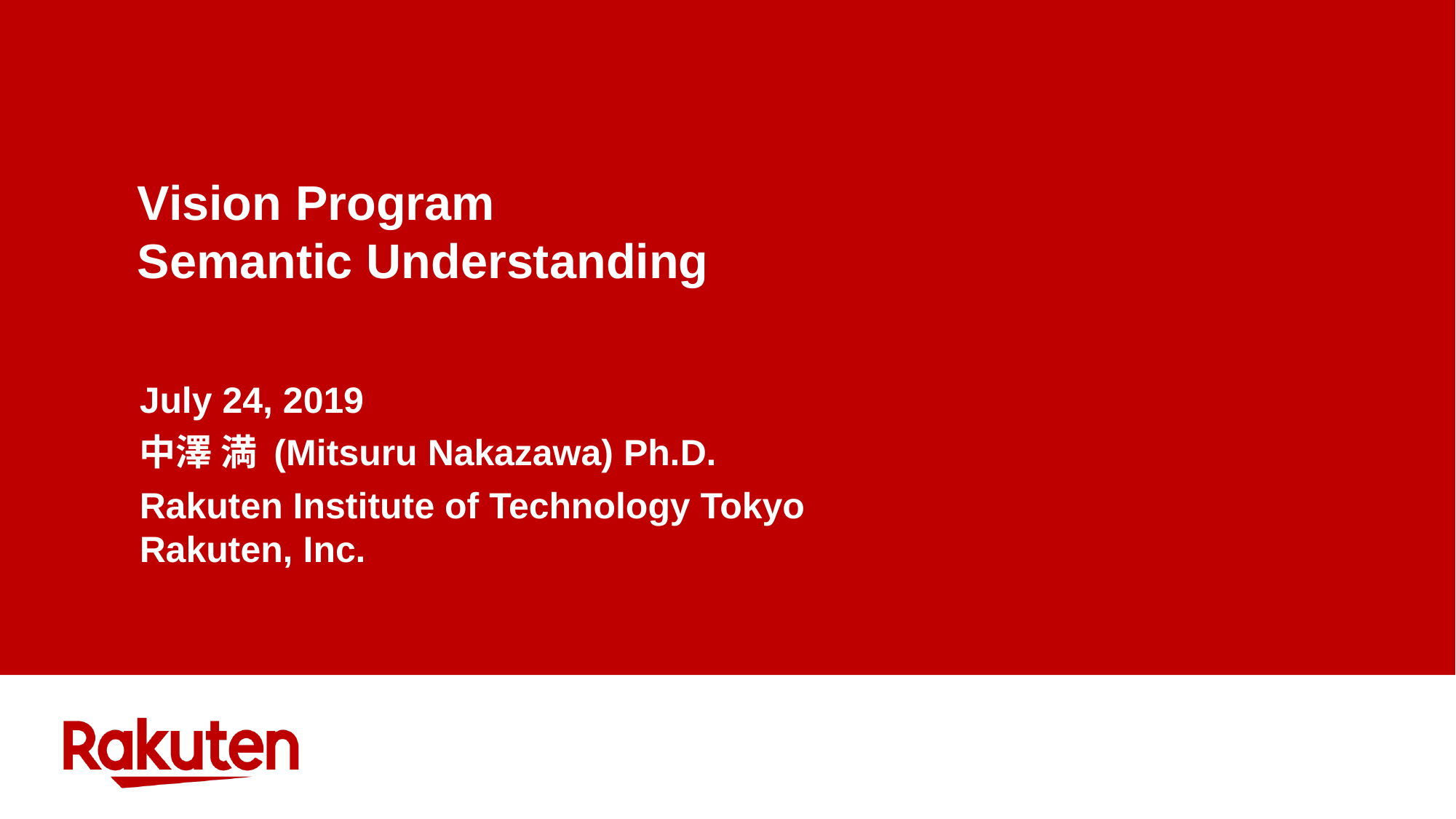

# Vision Program Semantic Understanding
July 24, 2019
中澤 満 (Mitsuru Nakazawa) Ph.D.
Rakuten Institute of Technology Tokyo
Rakuten, Inc.